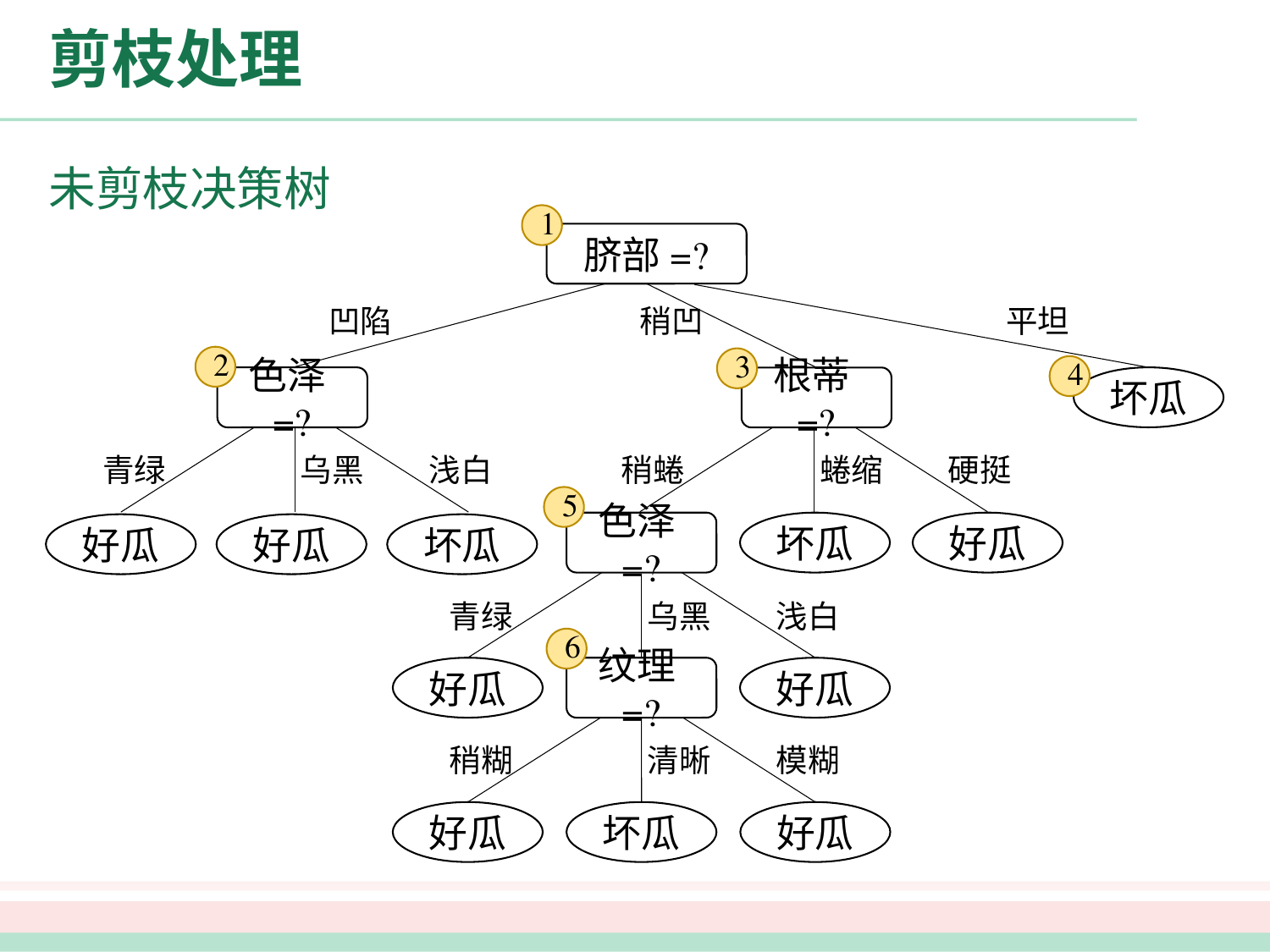

# 剪枝处理
未剪枝决策树

1
脐部=?
凹陷
稍凹
平坦
2
3
4
坏瓜
色泽=?
根蒂=?
稍蜷
蜷缩
硬挺
青绿
乌黑
浅白
5
色泽=?
好瓜
坏瓜
好瓜
好瓜
坏瓜
青绿
乌黑
浅白
6
好瓜
纹理=?
好瓜
稍糊
清晰
模糊
好瓜
坏瓜
好瓜